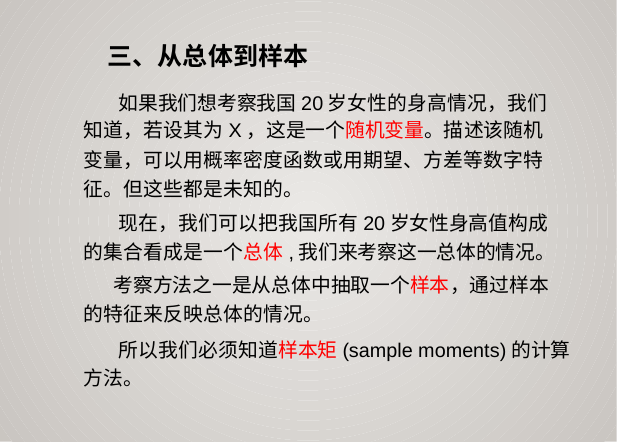

三、从总体到样本
如果我们想考察我国20岁女性的身高情况，我们
知道，若设其为X，这是一个随机变量。描述该随机
变量，可以用概率密度函数或用期望、方差等数字特
征。但这些都是未知的。
现在，我们可以把我国所有20岁女性身高值构成
的集合看成是一个总体,我们来考察这一总体的情况。
考察方法之一是从总体中抽取一个样本，通过样本
的特征来反映总体的情况。
所以我们必须知道样本矩(sample moments)的计算
方法。